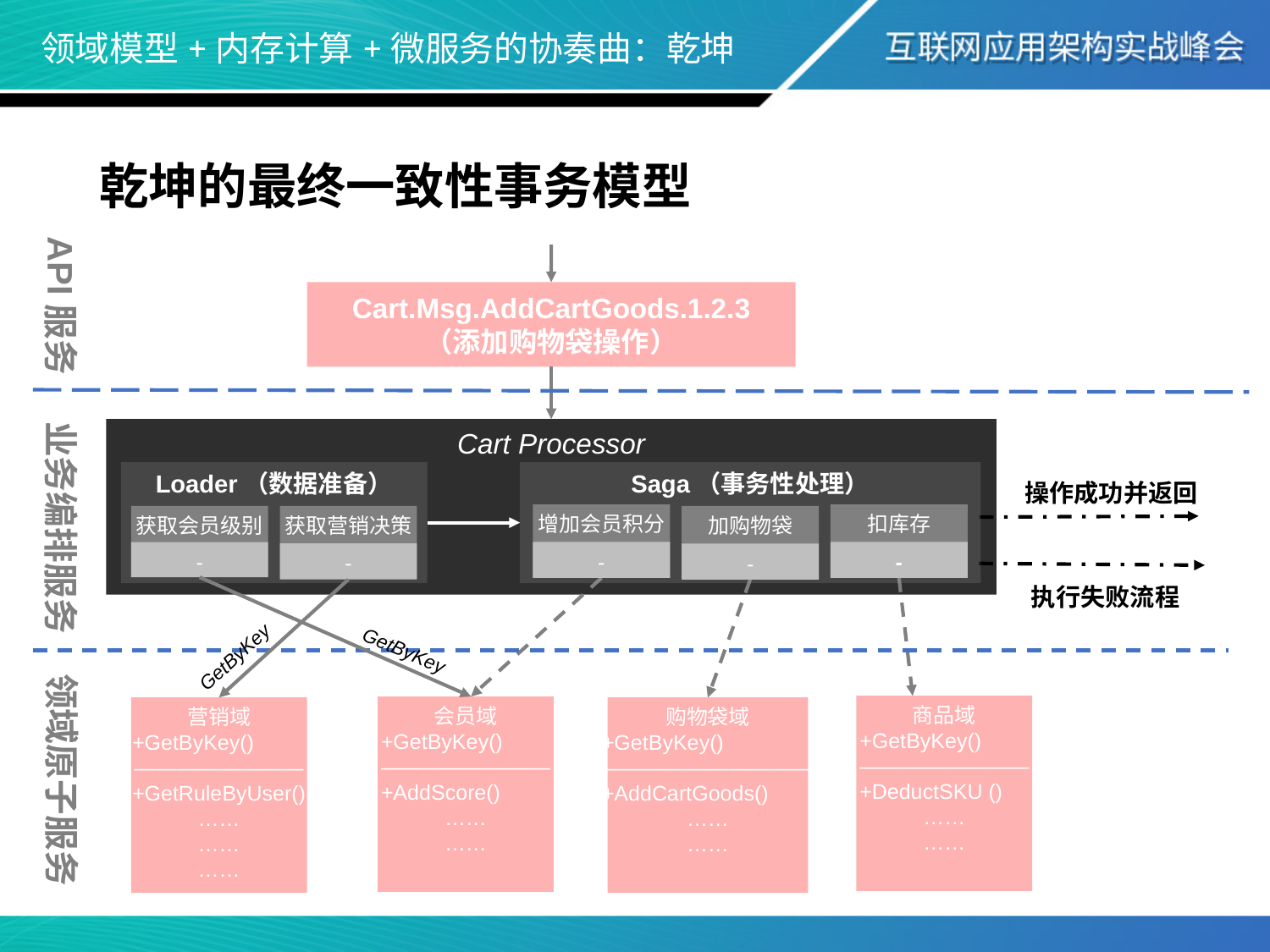

# 领域模型+内存计算+微服务的协奏曲：乾坤
乾坤的最终一致性事务模型
API服务
Cart.Msg.AddCartGoods.1.2.3
（添加购物袋操作）
Cart Processor
Loader（数据准备）
Saga（事务性处理）
操作成功并返回
业务编排服务
增加会员积分
-
扣库存

-
获取会员级别
-
获取营销决策
-
加购物袋
-
执行失败流程
GetByKey
GetByKey
商品域
+GetByKey()
————————
+DeductSKU ()
……
……
会员域
+GetByKey()
————————
+AddScore()
……
……
营销域
+GetByKey()
————————
+GetRuleByUser()
……
……
……
购物袋域
+GetByKey()
——————————
+AddCartGoods()
……
……
领域原子服务